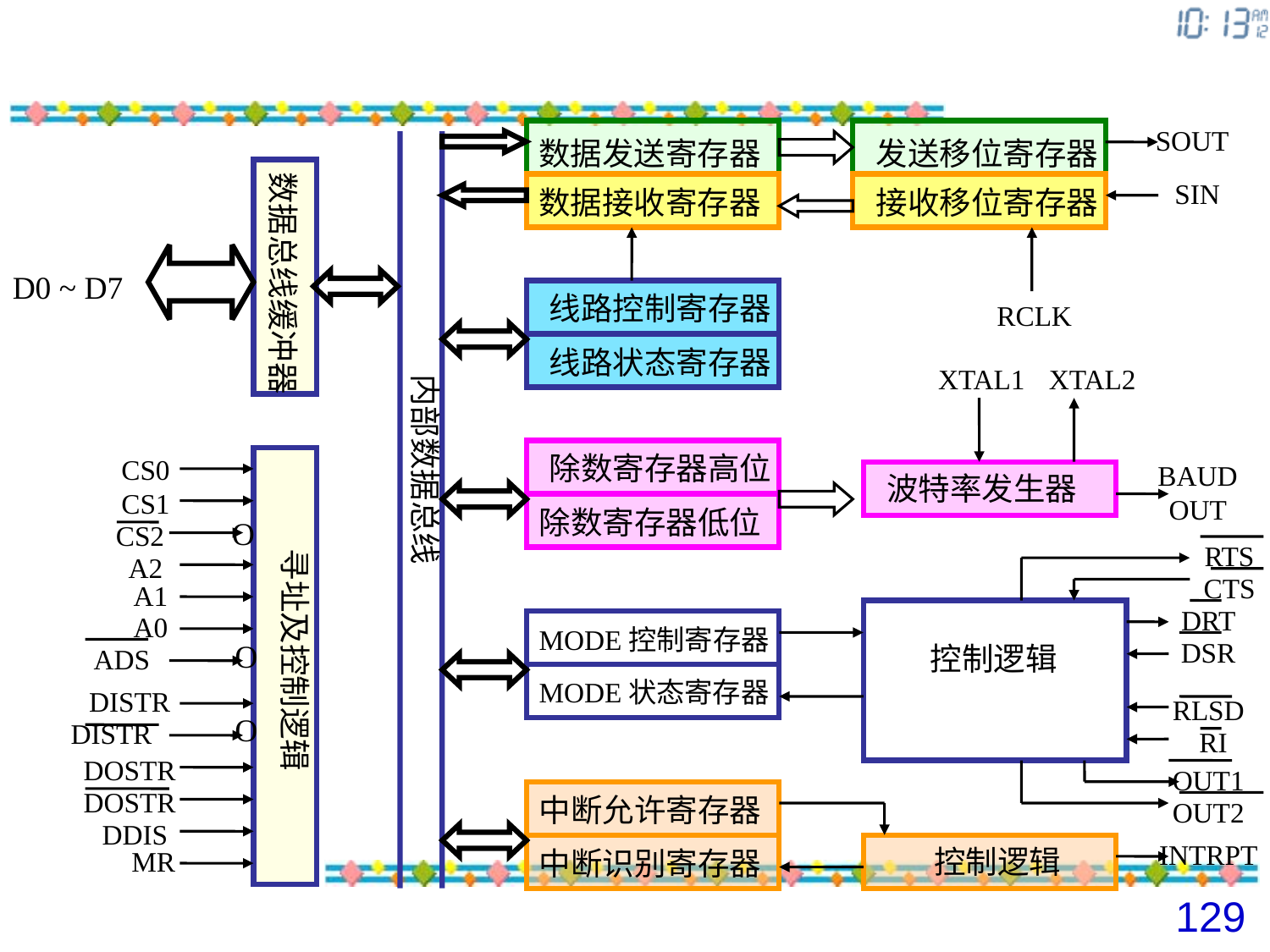

#
      数据总线缓冲器
SOUT

数据发送寄存器
发送移位寄存器

SIN

数据接收寄存器
接收移位寄存器

D0 ~ D7

线路控制寄存器
RCLK
内部数据总线

线路状态寄存器
XTAL1
XTAL2

除数寄存器高位
CS0

BAUD OUT
寻址及控制逻辑

波特率发生器

CS1

除数寄存器低位

O
CS2

RTS

A2

CTS

A1

DRT

A0

MODE控制寄存器

DSR

O

     控制逻辑
ADS

MODE状态寄存器
DISTR
RLSD

O

DISTR
RI

DOSTR
OUT1

DOSTR

中断允许寄存器
OUT2

DDIS

INTRPT

       控制逻辑
中断识别寄存器
MR